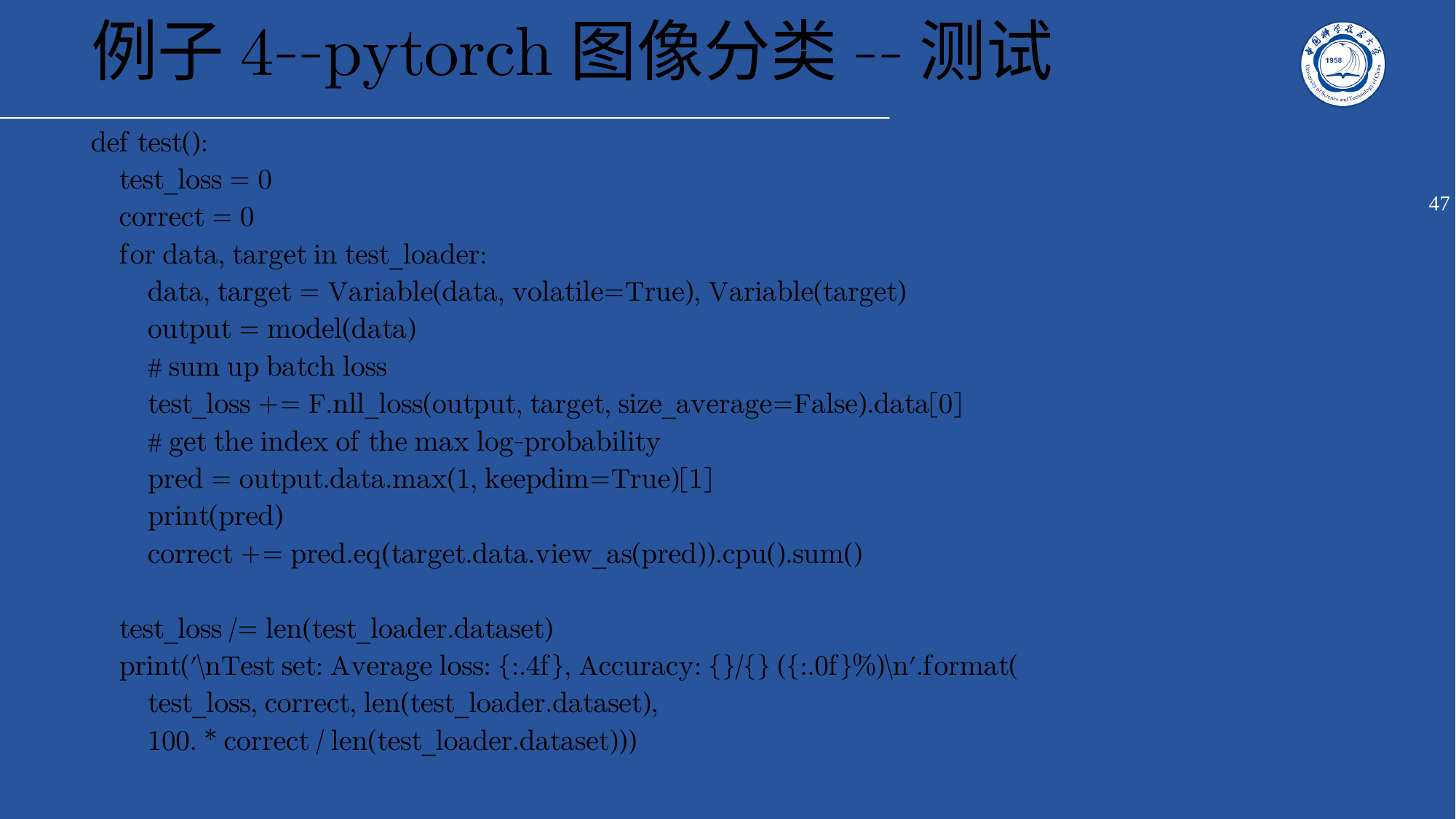

例子4--pytorch图像分类--测试
47
def test():
    test_loss = 0
    correct = 0
    for data, target in test_loader:
        data, target = Variable(data, volatile=True), Variable(target)
        output = model(data)
        # sum up batch loss
        test_loss += F.nll_loss(output, target, size_average=False).data[0]
        # get the index of the max log-probability
        pred = output.data.max(1, keepdim=True)[1]
        print(pred)
        correct += pred.eq(target.data.view_as(pred)).cpu().sum()

    test_loss /= len(test_loader.dataset)
    print('\nTest set: Average loss: {:.4f}, Accuracy: {}/{} ({:.0f}%)\n'.format(
        test_loss, correct, len(test_loader.dataset),
        100. * correct / len(test_loader.dataset)))
47